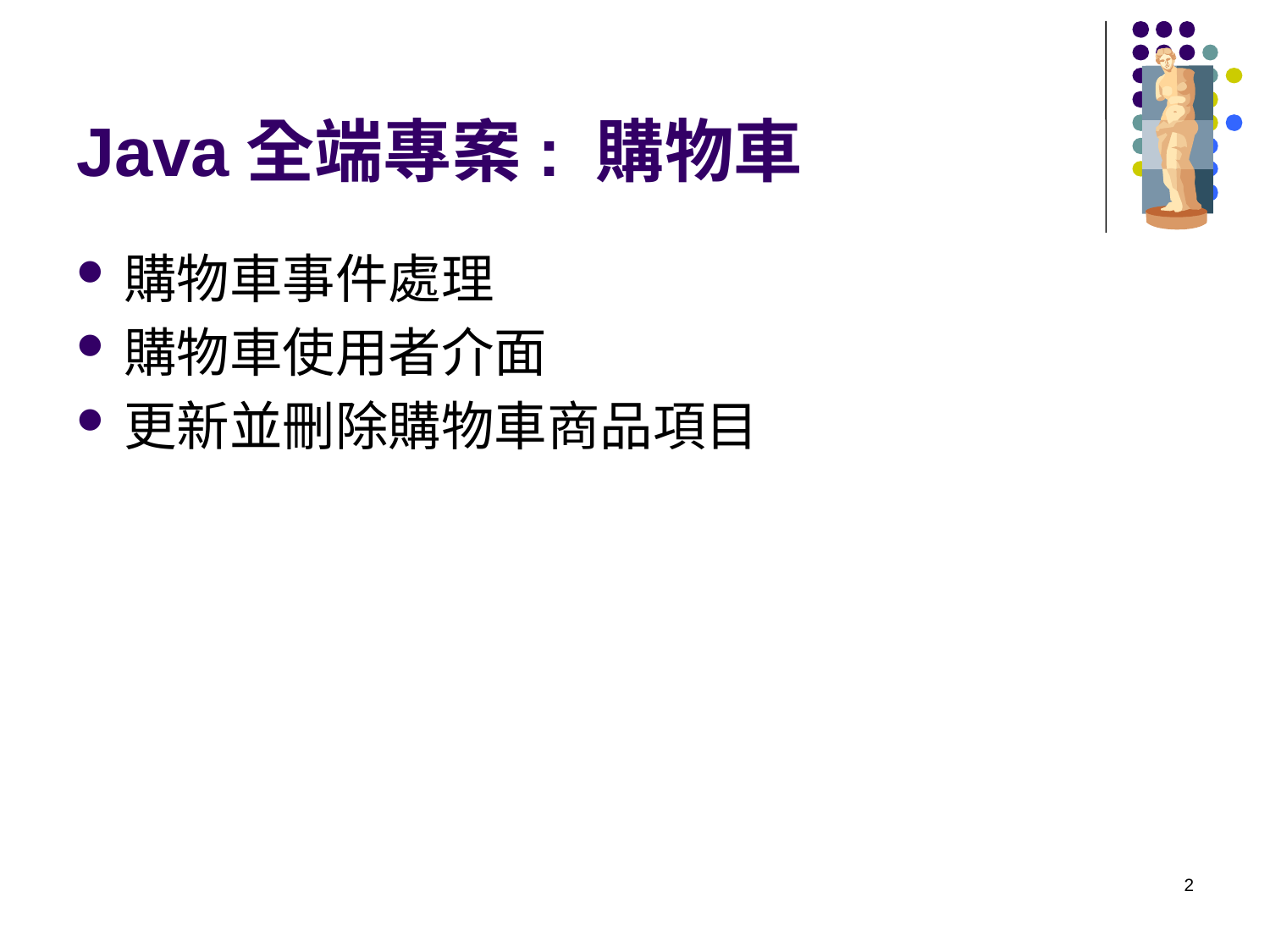

# Java全端專案: 購物車
購物車事件處理
購物車使用者介面
更新並刪除購物車商品項目

2